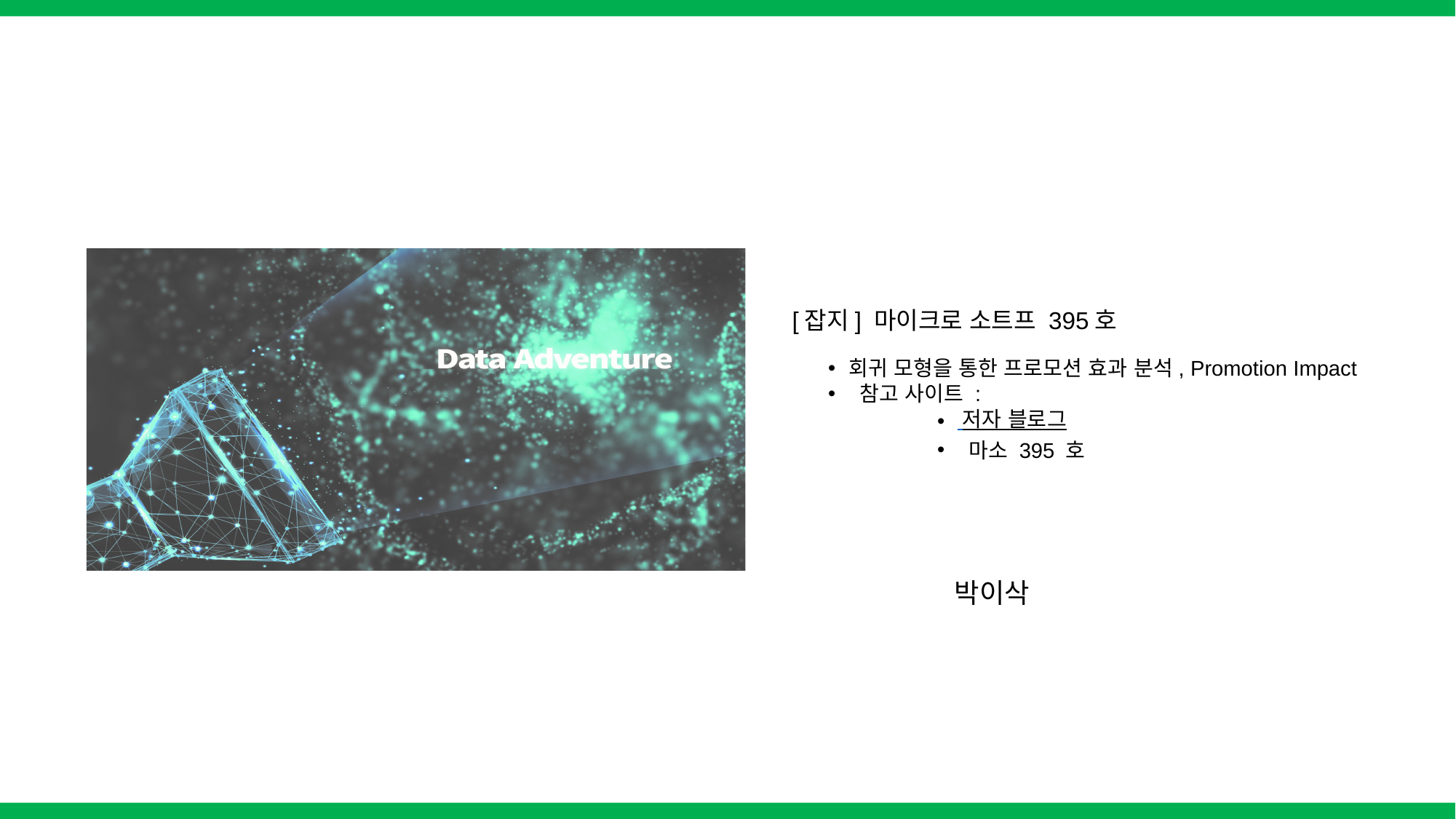

[잡지] 마이크로 소트프 395호
회귀 모형을 통한 프로모션 효과 분석, Promotion Impact
 참고 사이트 :
 저자 블로그
 마소 395 호

박이삭